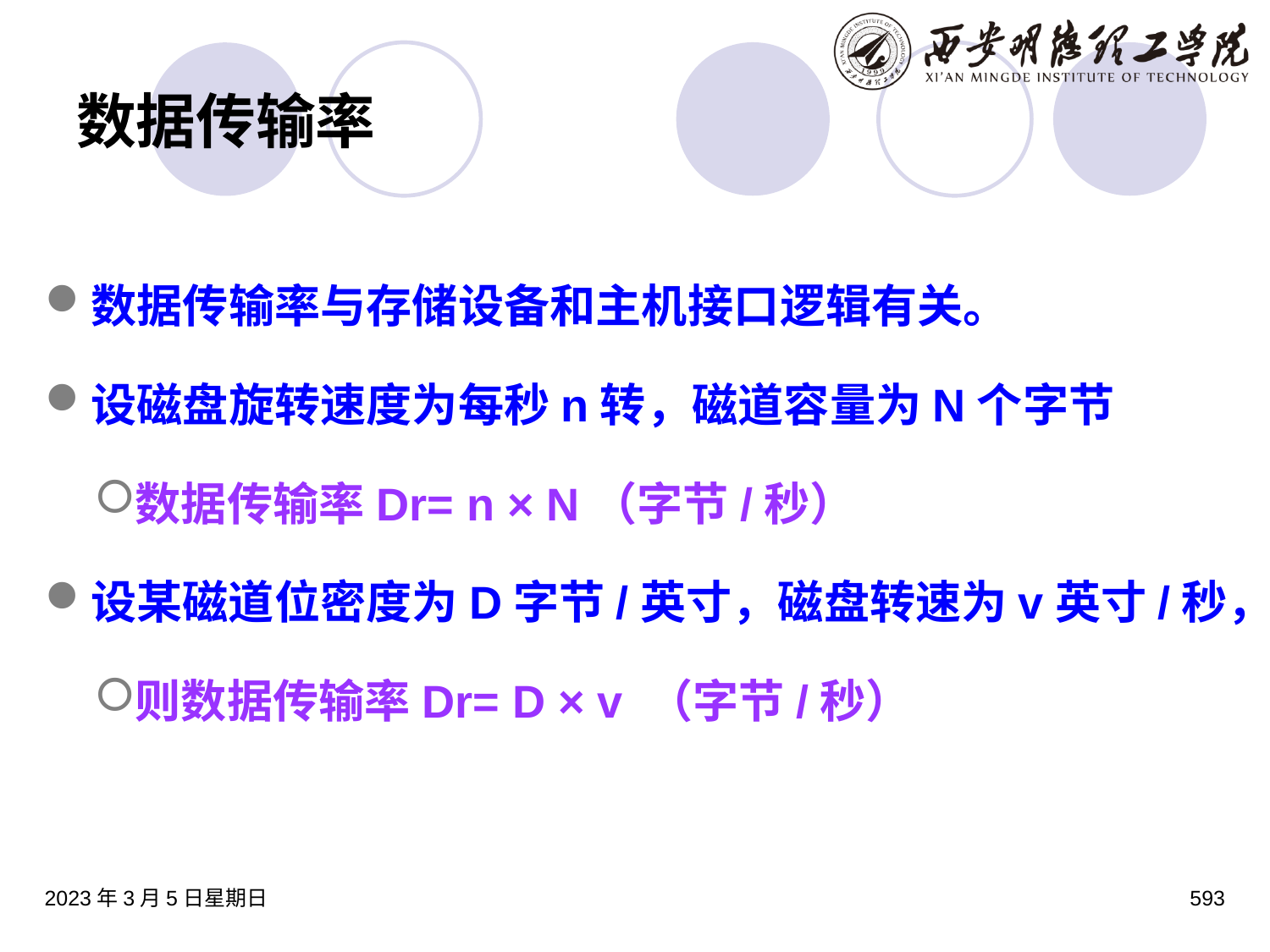

# 数据传输率
数据传输率与存储设备和主机接口逻辑有关。
设磁盘旋转速度为每秒n转，磁道容量为N个字节
数据传输率Dr= n × N（字节/秒）
设某磁道位密度为D字节/英寸，磁盘转速为v英寸/秒，
则数据传输率Dr= D × v （字节/秒）
2023年3月5日星期日
593